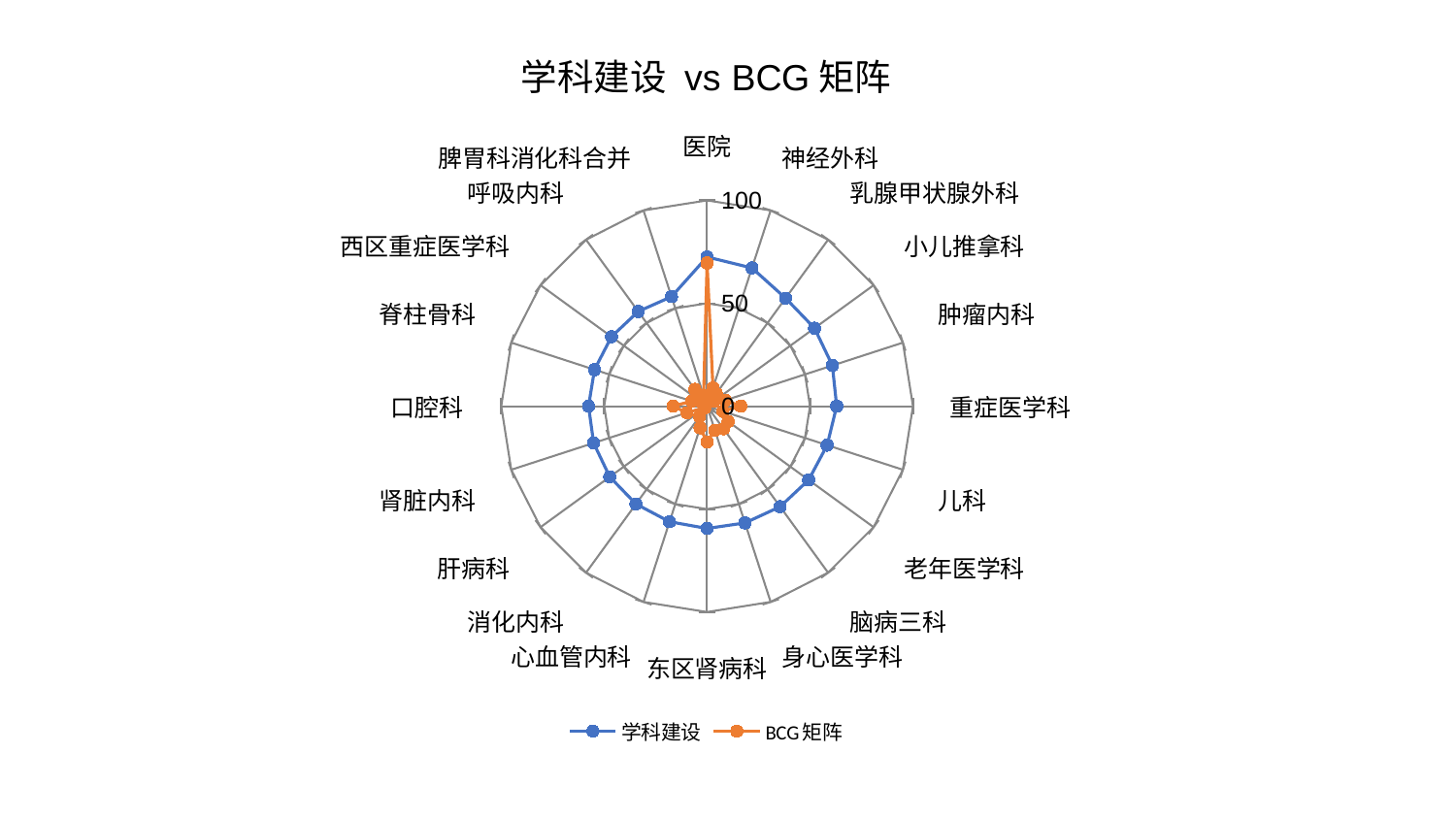

### Chart: 学科建设 vs BCG矩阵

| Category | 学科建设 | BCG矩阵 |
|---|---|---|
| 医院 | 72.51864463555009 | 69.58310347946944 |
| 神经外科 | 70.60723401379752 | 9.358718322153461 |
| 乳腺甲状腺外科 | 64.87429044622988 | 7.593309092860805 |
| 小儿推拿科 | 64.51681511906881 | 4.09025850976754 |
| 肿瘤内科 | 63.99545682777716 | 9.298783869671336 |
| 重症医学科 | 62.96690803068102 | 16.374669931589537 |
| 儿科 | 61.330125201770535 | 8.057673539955758 |
| 老年医学科 | 60.992028575827064 | 12.697319051148249 |
| 脑病三科 | 60.36348611301669 | 13.586693581564926 |
| 身心医学科 | 59.65029310593578 | 12.31827652925058 |
| 东区肾病科 | 59.43559508689973 | 17.31886415456539 |
| 心血管内科 | 59.02701245395086 | 11.038976947468461 |
| 消化内科 | 58.7623131727925 | 6.222902487755222 |
| 肝病科 | 58.433449625521575 | 1.2217509695288997 |
| 肾脏内科 | 57.94838873542376 | 10.296108889099292 |
| 口腔科 | 57.57451450084834 | 16.519210777592736 |
| 脊柱骨科 | 57.50011830303458 | 7.905314095770392 |
| 西区重症医学科 | 57.424365197036344 | 4.141843305857364 |
| 呼吸内科 | 56.91085503356451 | 10.11795230927706 |
| 脾胃科消化科合并 | 55.963434913508536 | 5.4210885812195055 |
20